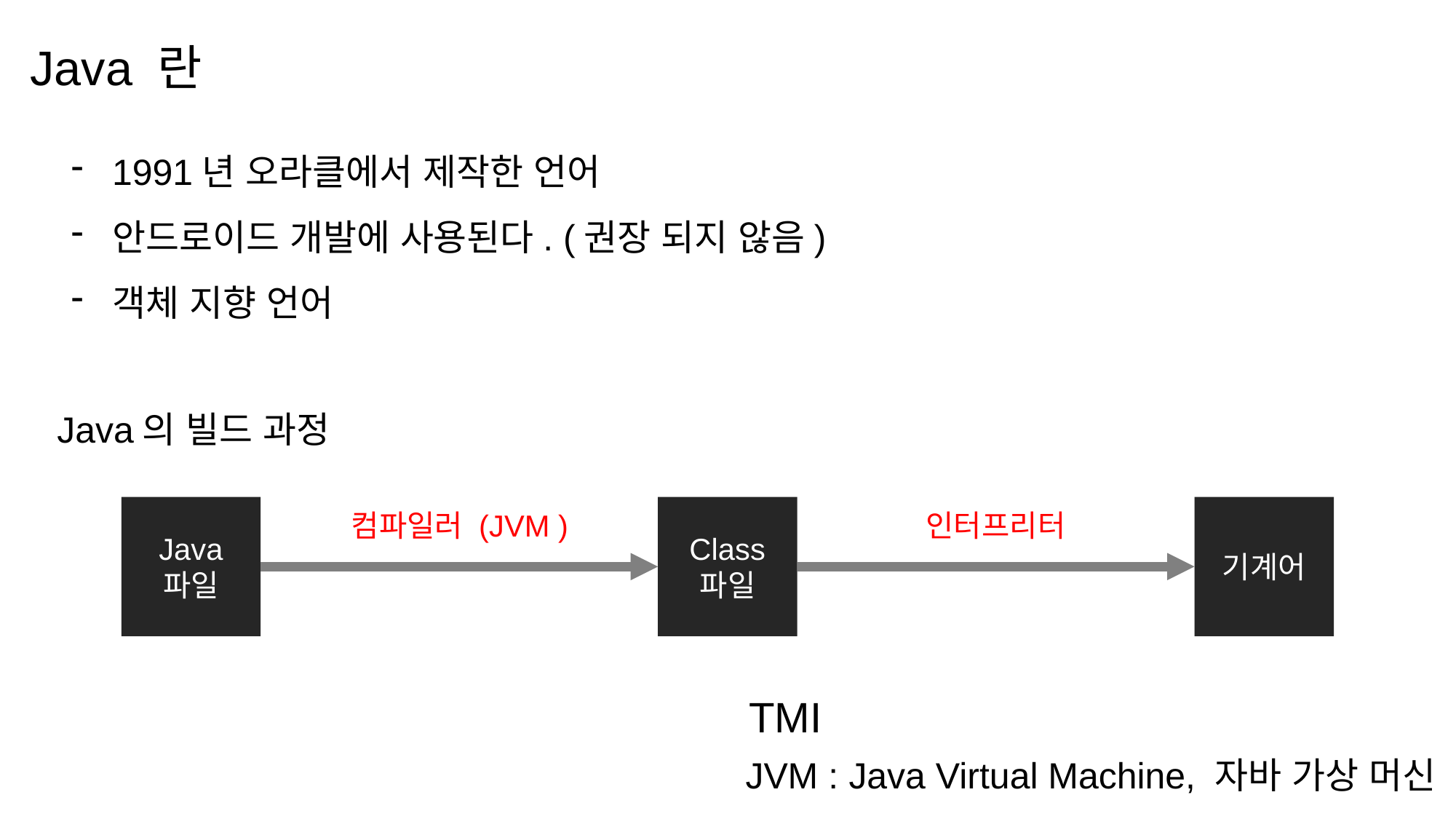

Java 란
나눔스퀘어OTF ExtraBold
1991년 오라클에서 제작한 언어
안드로이드 개발에 사용된다. (권장 되지 않음)
객체 지향 언어
나눔스퀘어OTF Bold
나눔스퀘어OTF
나눔스퀘어 Light
나눔스퀘어 Light
Java의 빌드 과정
나눔스퀘어OTF

Java
파일

Class
파일

기계어
컴파일러 (JVM )
인터프리터
TMI

JVM : Java Virtual Machine, 자바 가상 머신